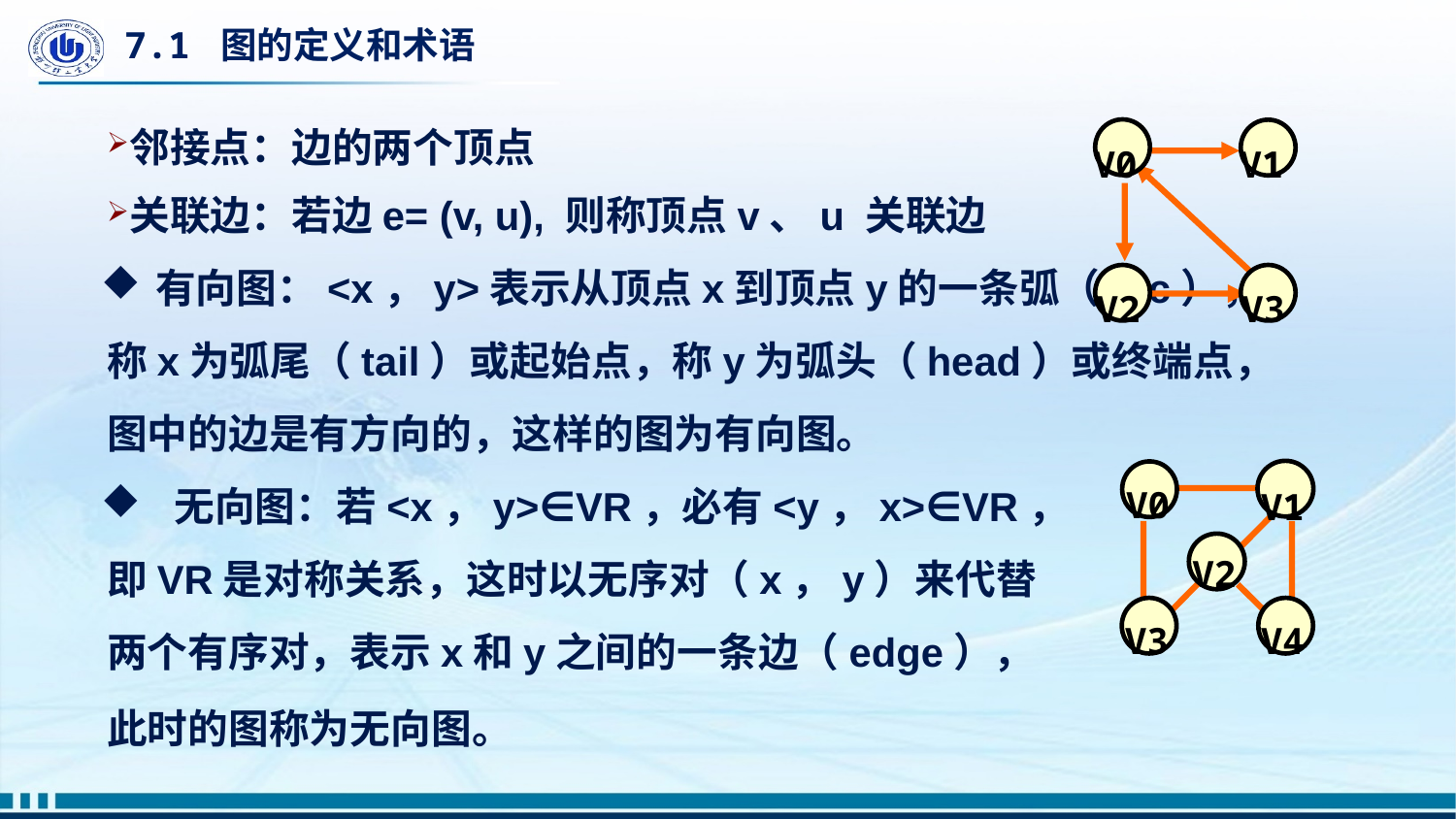

# 7.1 图的定义和术语
邻接点：边的两个顶点
关联边：若边e= (v, u), 则称顶点v、u 关联边
有向图：<x，y>表示从顶点x到顶点y的一条弧（arc），
称x为弧尾（tail）或起始点，称y为弧头（head）或终端点，
图中的边是有方向的，这样的图为有向图。
 无向图：若<x，y>∈VR，必有<y，x>∈VR，
即VR是对称关系，这时以无序对（x，y）来代替
两个有序对，表示x和y之间的一条边（edge），
此时的图称为无向图。
 V0

 V1

 V2

 V3

 V0

 V1

 V2

 V3

 V4